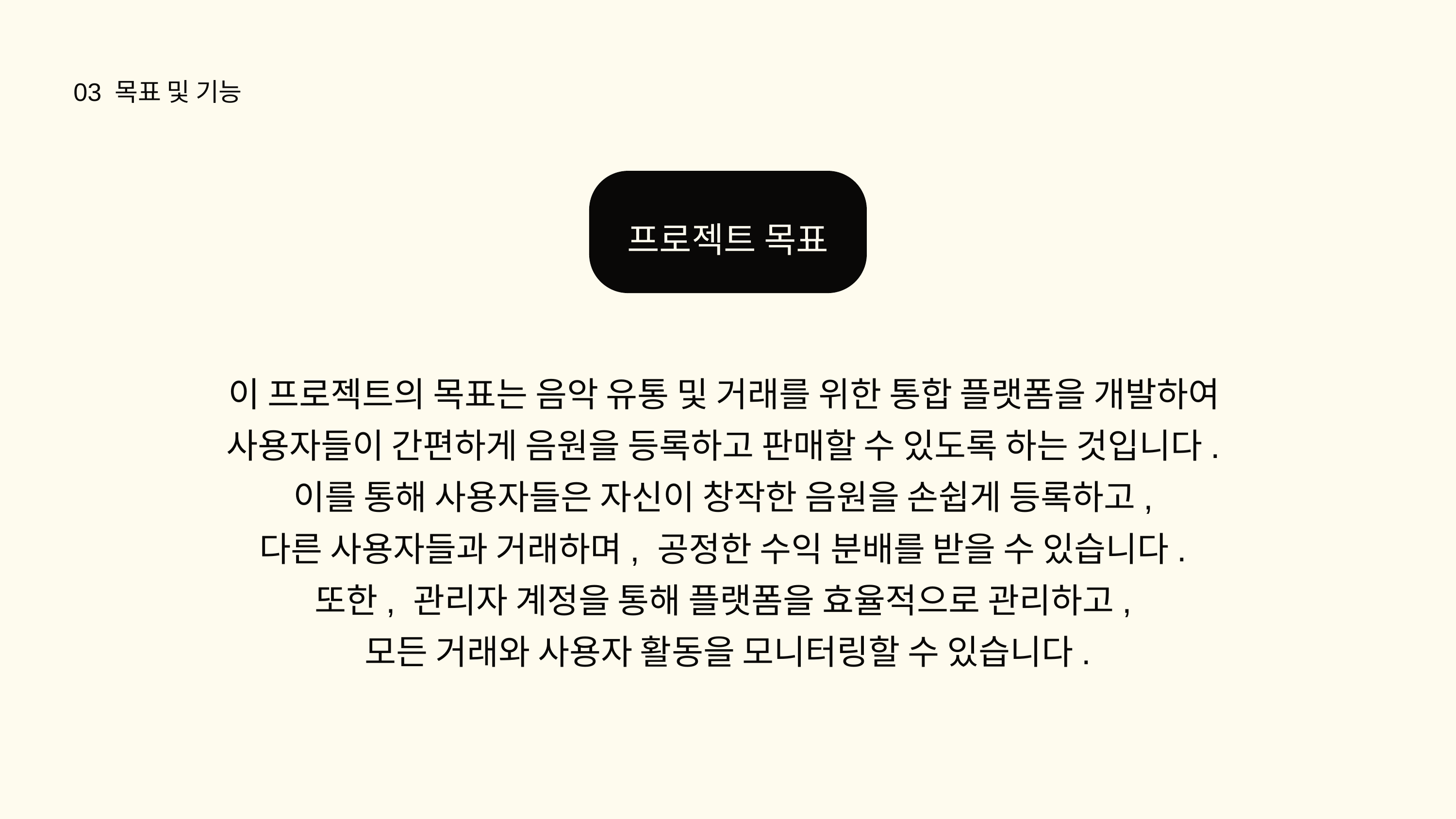

03 목표 및 기능

프로젝트 목표
이 프로젝트의 목표는 음악 유통 및 거래를 위한 통합 플랫폼을 개발하여
사용자들이 간편하게 음원을 등록하고 판매할 수 있도록 하는 것입니다.
이를 통해 사용자들은 자신이 창작한 음원을 손쉽게 등록하고,
다른 사용자들과 거래하며, 공정한 수익 분배를 받을 수 있습니다.
또한, 관리자 계정을 통해 플랫폼을 효율적으로 관리하고,
모든 거래와 사용자 활동을 모니터링할 수 있습니다.